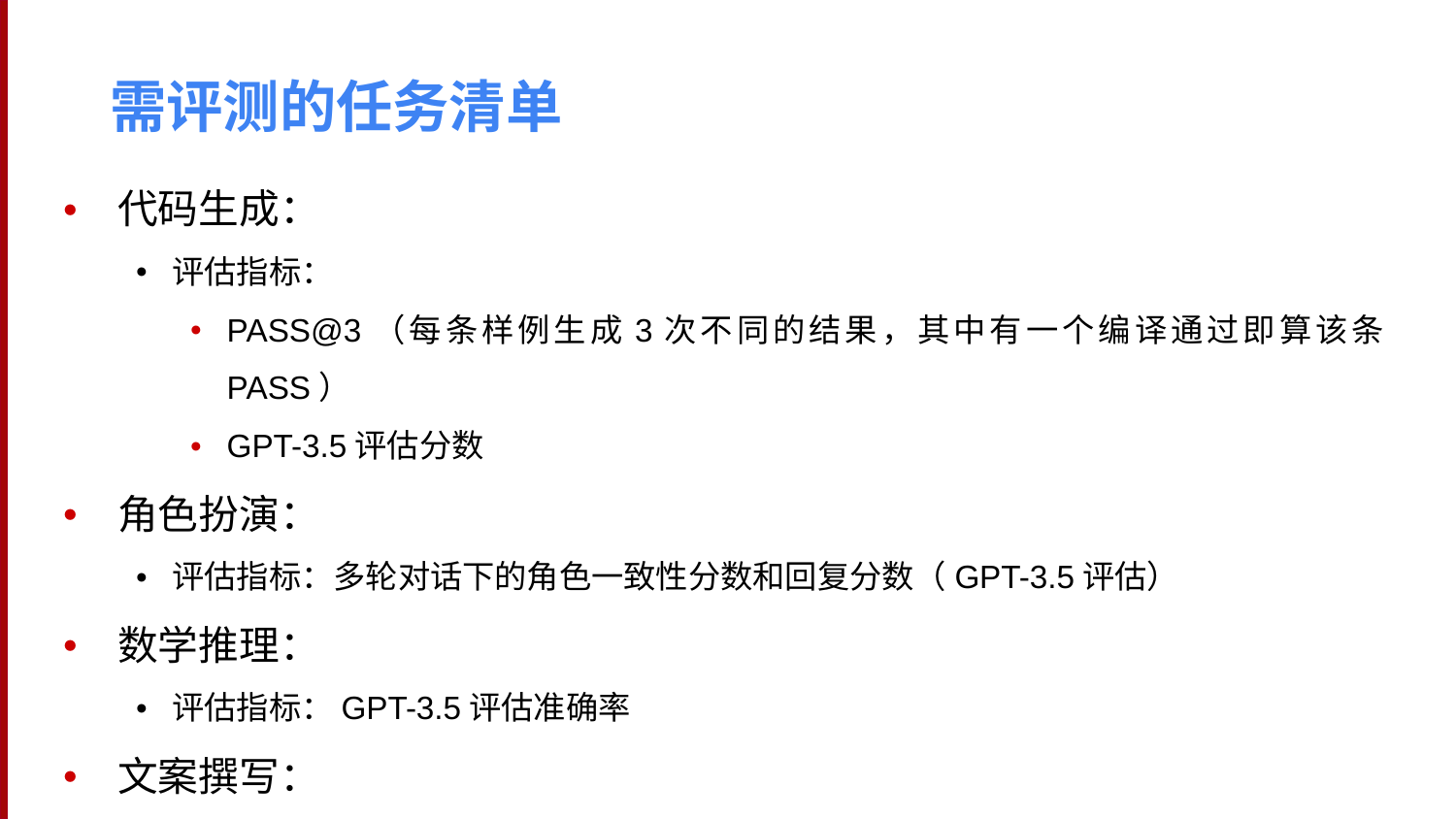

# 需评测的任务清单
代码生成：
评估指标：
PASS@3（每条样例生成3次不同的结果，其中有一个编译通过即算该条PASS）
GPT-3.5评估分数
角色扮演：
评估指标：多轮对话下的角色一致性分数和回复分数（GPT-3.5评估）
数学推理：
评估指标：GPT-3.5评估准确率
文案撰写：
评估指标：GPT-3.5评估内容充实度、流畅性、主题一致性等。